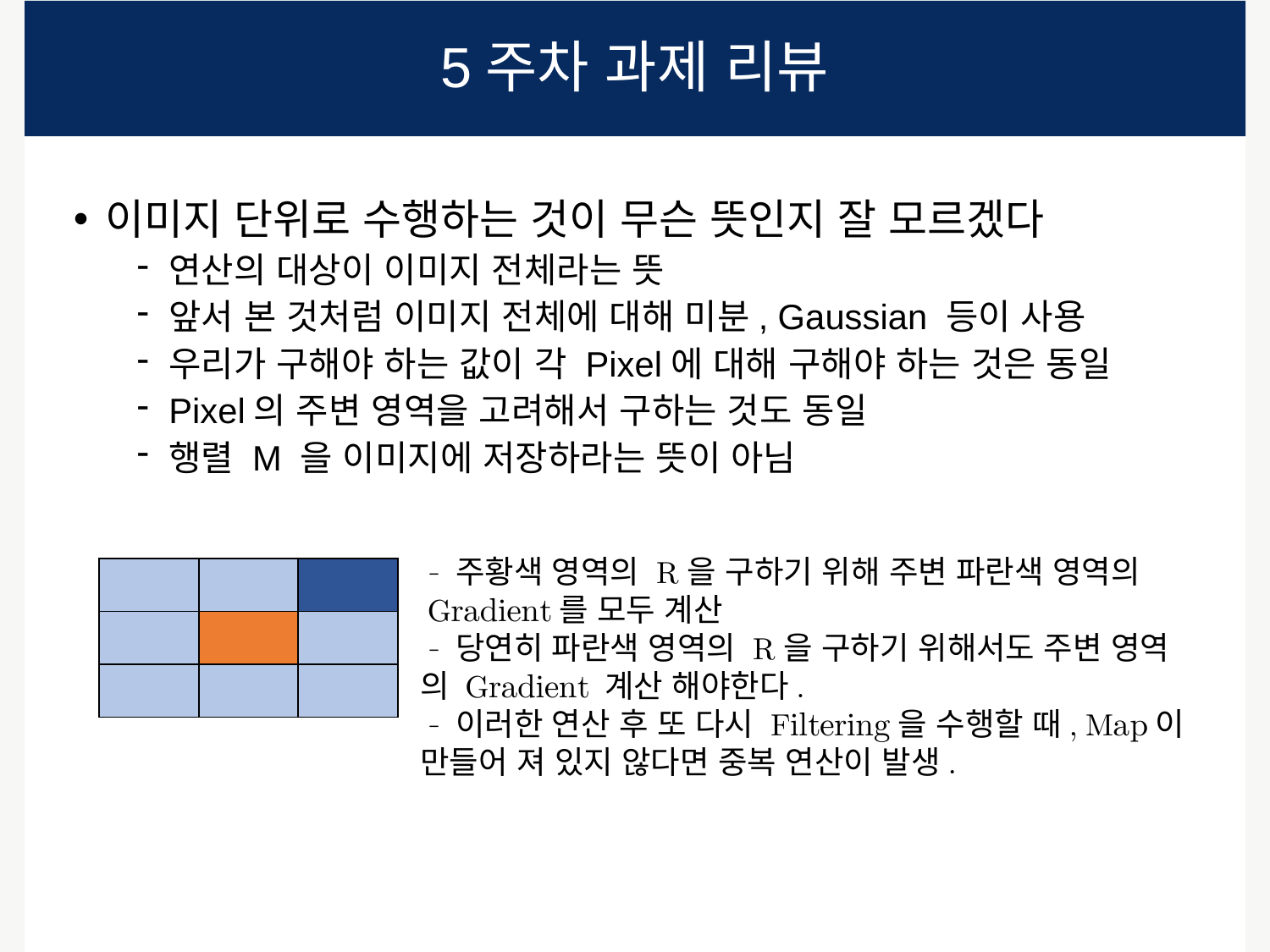

# 5주차 과제 리뷰
이미지 단위로 수행하는 것이 무슨 뜻인지 잘 모르겠다
연산의 대상이 이미지 전체라는 뜻
앞서 본 것처럼 이미지 전체에 대해 미분, Gaussian 등이 사용
우리가 구해야 하는 값이 각 Pixel에 대해 구해야 하는 것은 동일
Pixel의 주변 영역을 고려해서 구하는 것도 동일
행렬 M 을 이미지에 저장하라는 뜻이 아님

 - 주황색 영역의 R을 구하기 위해 주변 파란색 영역의
 Gradient를 모두 계산
 - 당연히 파란색 영역의 R을 구하기 위해서도 주변 영역
의 Gradient 계산 해야한다.
 - 이러한 연산 후 또 다시 Filtering을 수행할 때, Map이
만들어 져 있지 않다면 중복 연산이 발생.
|  |  |  |
| --- | --- | --- |
|  |  |  |
|  |  |  |